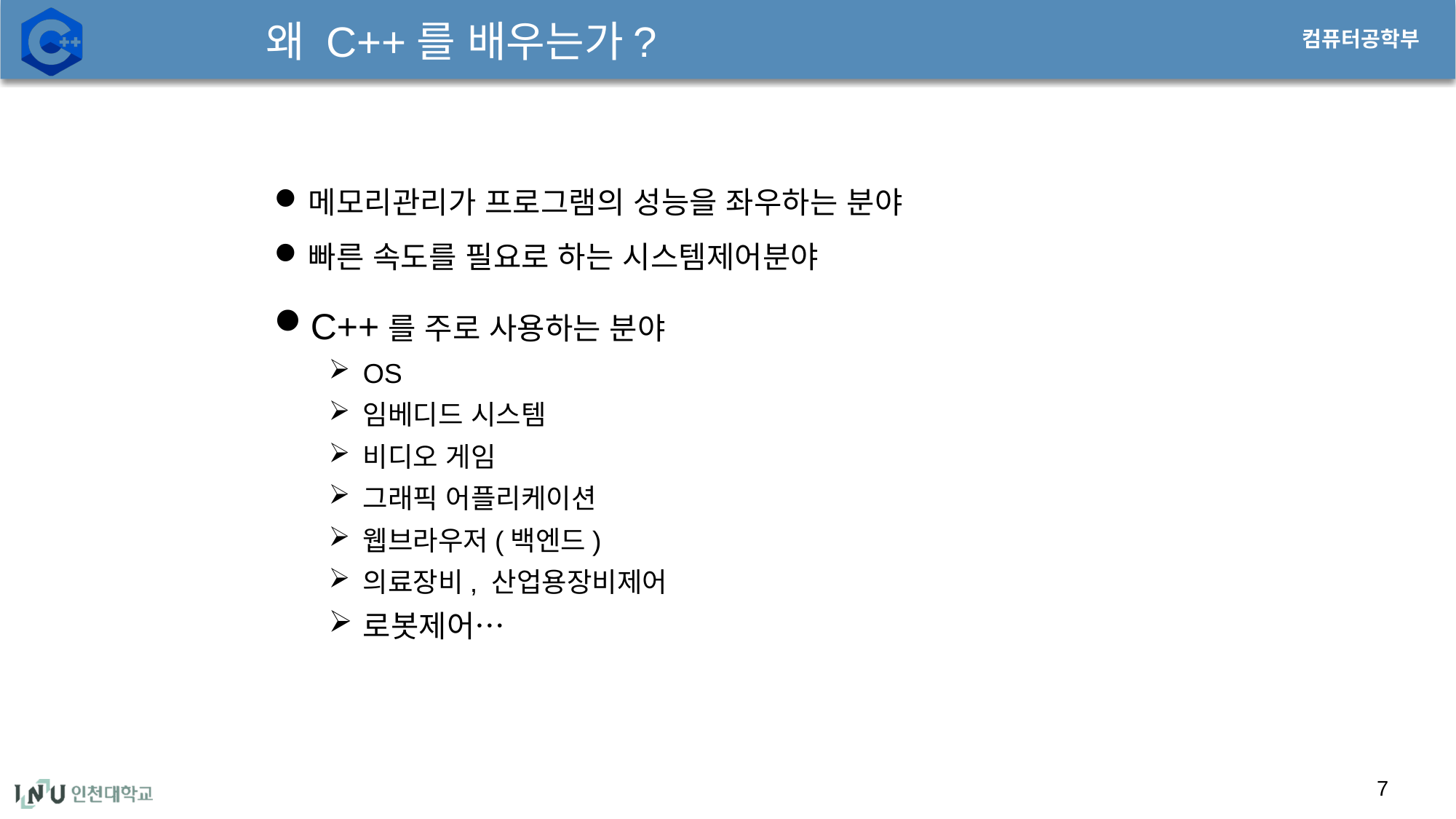

# 왜 C++를 배우는가?
메모리관리가 프로그램의 성능을 좌우하는 분야
빠른 속도를 필요로 하는 시스템제어분야

C++를 주로 사용하는 분야
OS
임베디드 시스템
비디오 게임
그래픽 어플리케이션
웹브라우저(백엔드)
의료장비, 산업용장비제어
로봇제어…